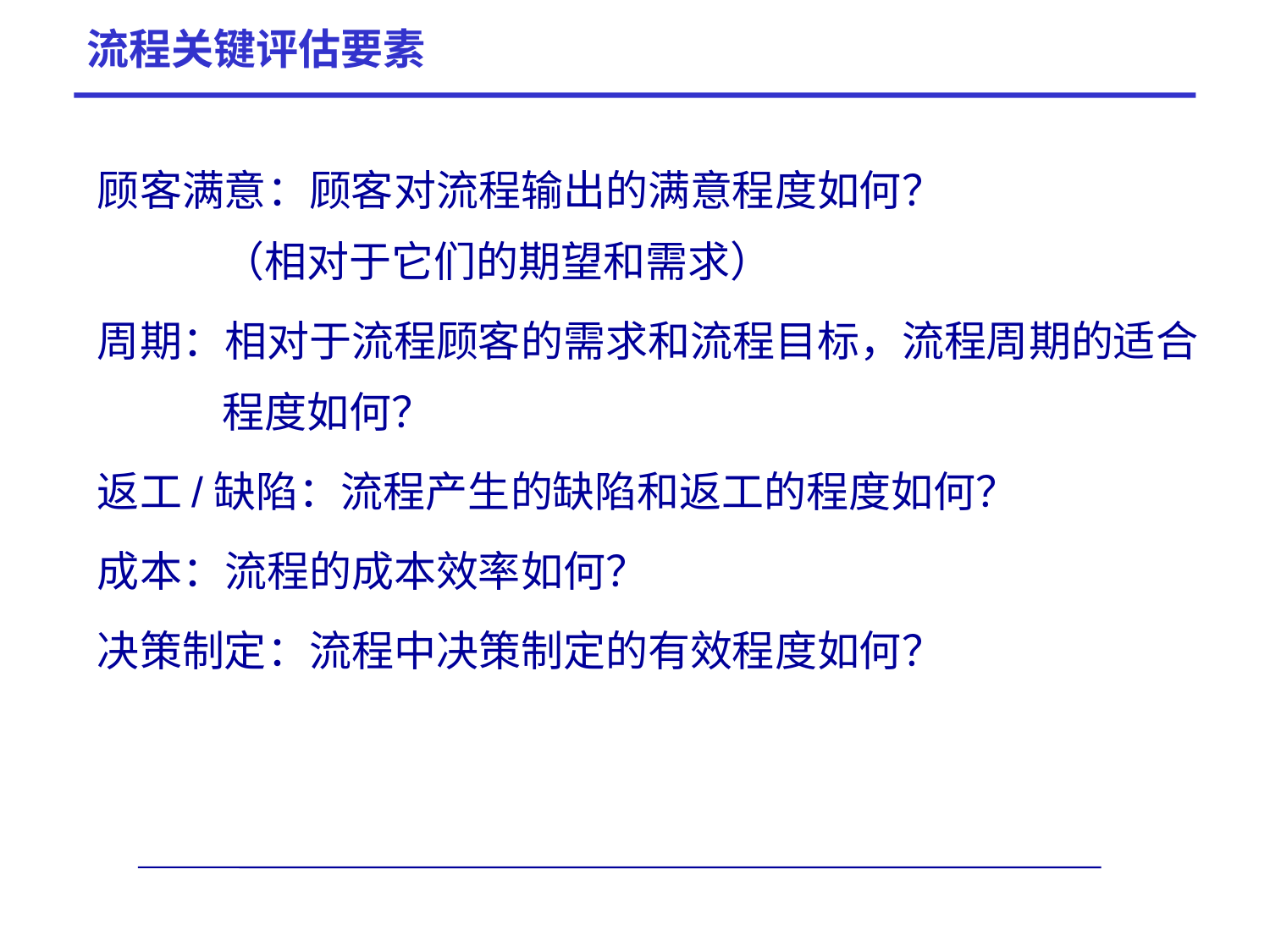

# 流程关键评估要素
顾客满意：顾客对流程输出的满意程度如何？                      （相对于它们的期望和需求）
周期：相对于流程顾客的需求和流程目标，流程周期的适合程度如何？
返工/缺陷：流程产生的缺陷和返工的程度如何？
成本：流程的成本效率如何？
决策制定：流程中决策制定的有效程度如何？